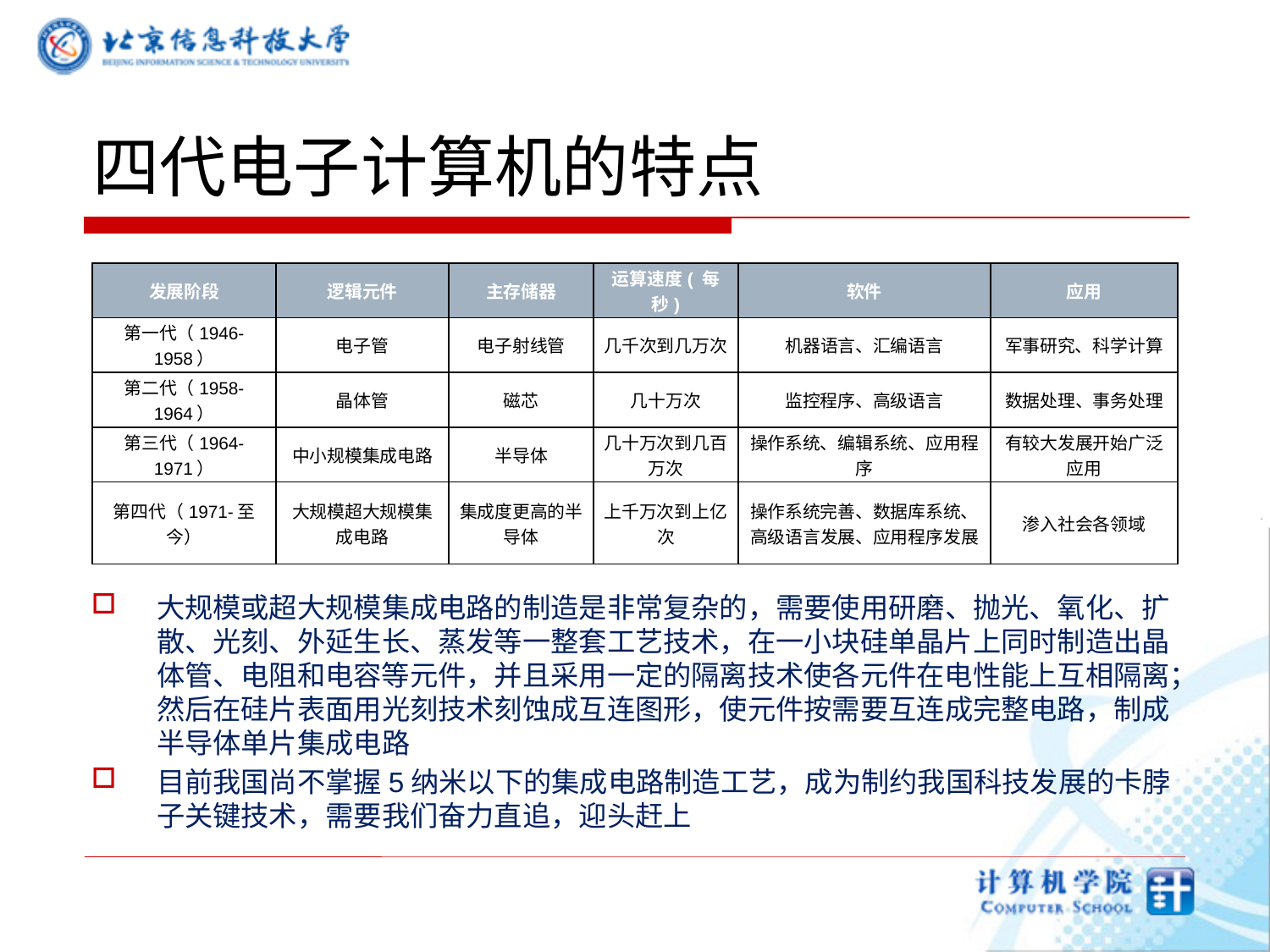

# 四代电子计算机的特点

大规模或超大规模集成电路的制造是非常复杂的，需要使用研磨、抛光、氧化、扩散、光刻、外延生长、蒸发等一整套工艺技术，在一小块硅单晶片上同时制造出晶体管、电阻和电容等元件，并且采用一定的隔离技术使各元件在电性能上互相隔离；然后在硅片表面用光刻技术刻蚀成互连图形，使元件按需要互连成完整电路，制成半导体单片集成电路
目前我国尚不掌握5纳米以下的集成电路制造工艺，成为制约我国科技发展的卡脖子关键技术，需要我们奋力直追，迎头赶上
| 发展阶段 | 逻辑元件 | 主存储器 | 运算速度( 每秒) | 软件 | 应用 |
| --- | --- | --- | --- | --- | --- |
| 第一代（1946-1958） | 电子管 | 电子射线管 | 几千次到几万次 | 机器语言、汇编语言 | 军事研究、科学计算 |
| 第二代（1958-1964） | 晶体管 | 磁芯 | 几十万次 | 监控程序、高级语言 | 数据处理、事务处理 |
| 第三代（1964-1971） | 中小规模集成电路 | 半导体 | 几十万次到几百万次 | 操作系统、编辑系统、应用程序 | 有较大发展开始广泛应用 |
| 第四代（1971-至今） | 大规模超大规模集成电路 | 集成度更高的半导体 | 上千万次到上亿次 | 操作系统完善、数据库系统、高级语言发展、应用程序发展 | 渗入社会各领域 |